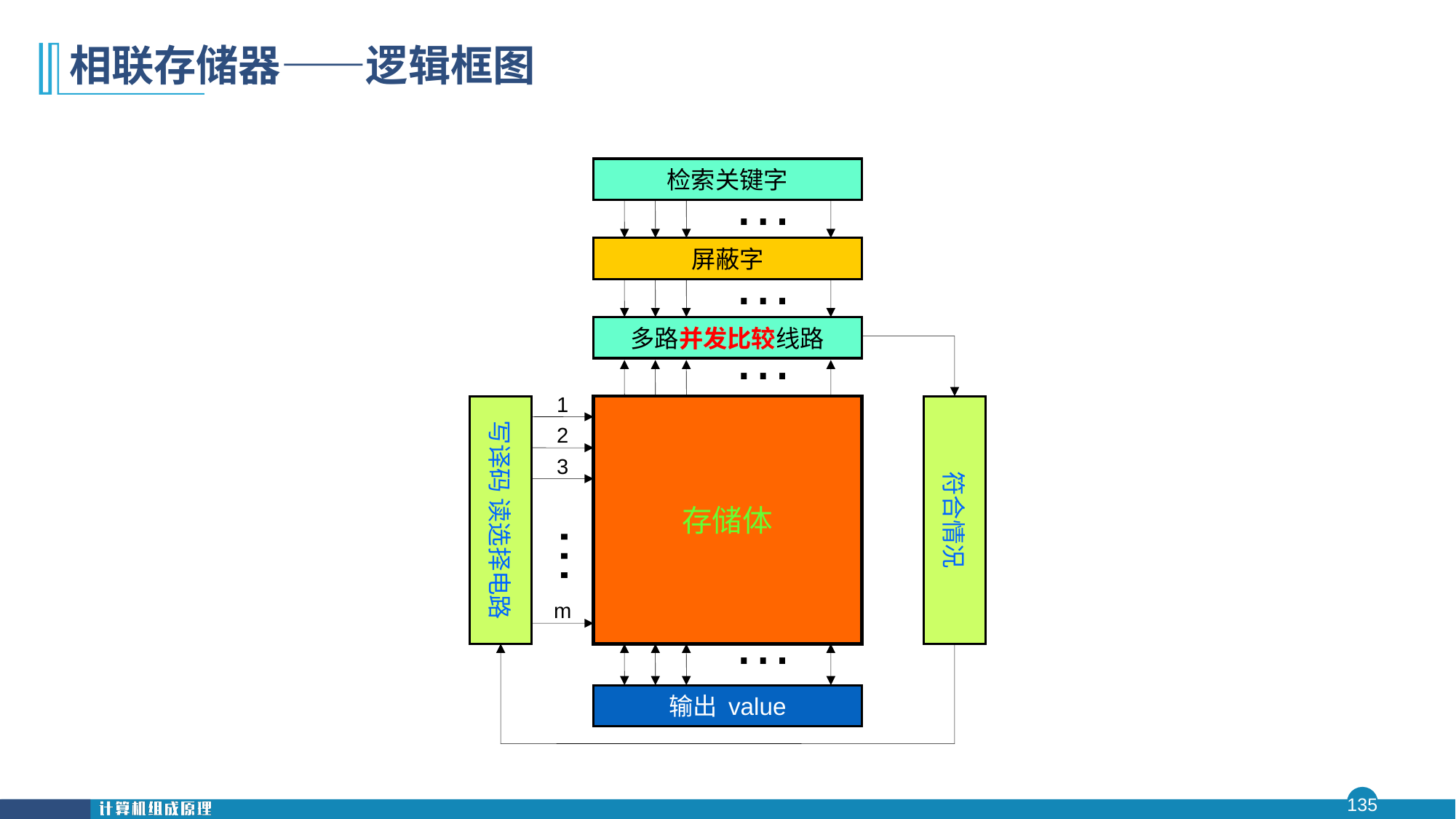

# 相联存储器——逻辑框图
检索关键字
…

屏蔽字
…

…
多路并发比较线路

1
写译码 读选择电路
存储体
符合情况

2

3

…
m
…

输出 value